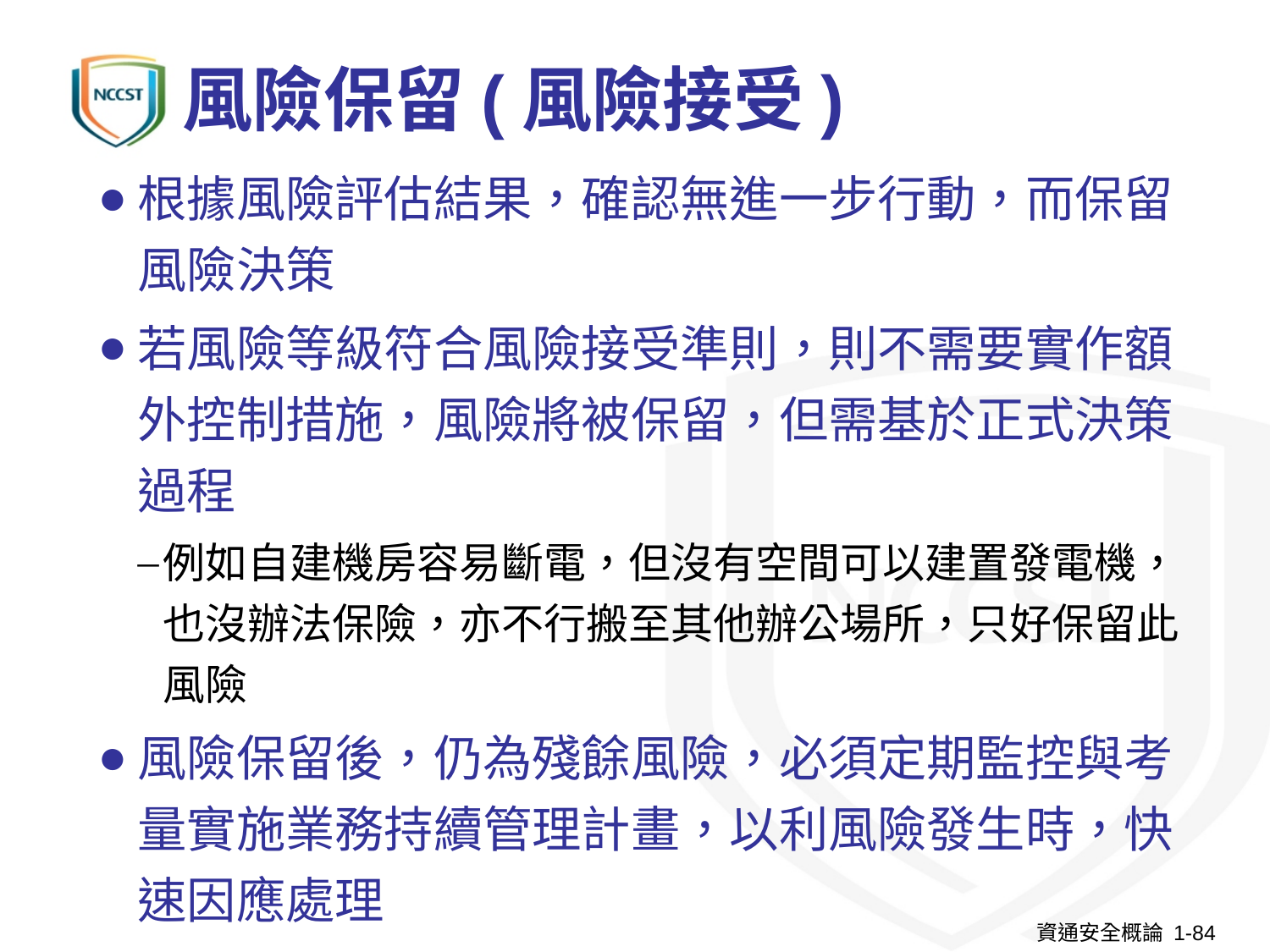

# 風險保留(風險接受)
根據風險評估結果，確認無進一步行動，而保留風險決策
若風險等級符合風險接受準則，則不需要實作額外控制措施，風險將被保留，但需基於正式決策過程
例如自建機房容易斷電，但沒有空間可以建置發電機，也沒辦法保險，亦不行搬至其他辦公場所，只好保留此風險
風險保留後，仍為殘餘風險，必須定期監控與考量實施業務持續管理計畫，以利風險發生時，快速因應處理